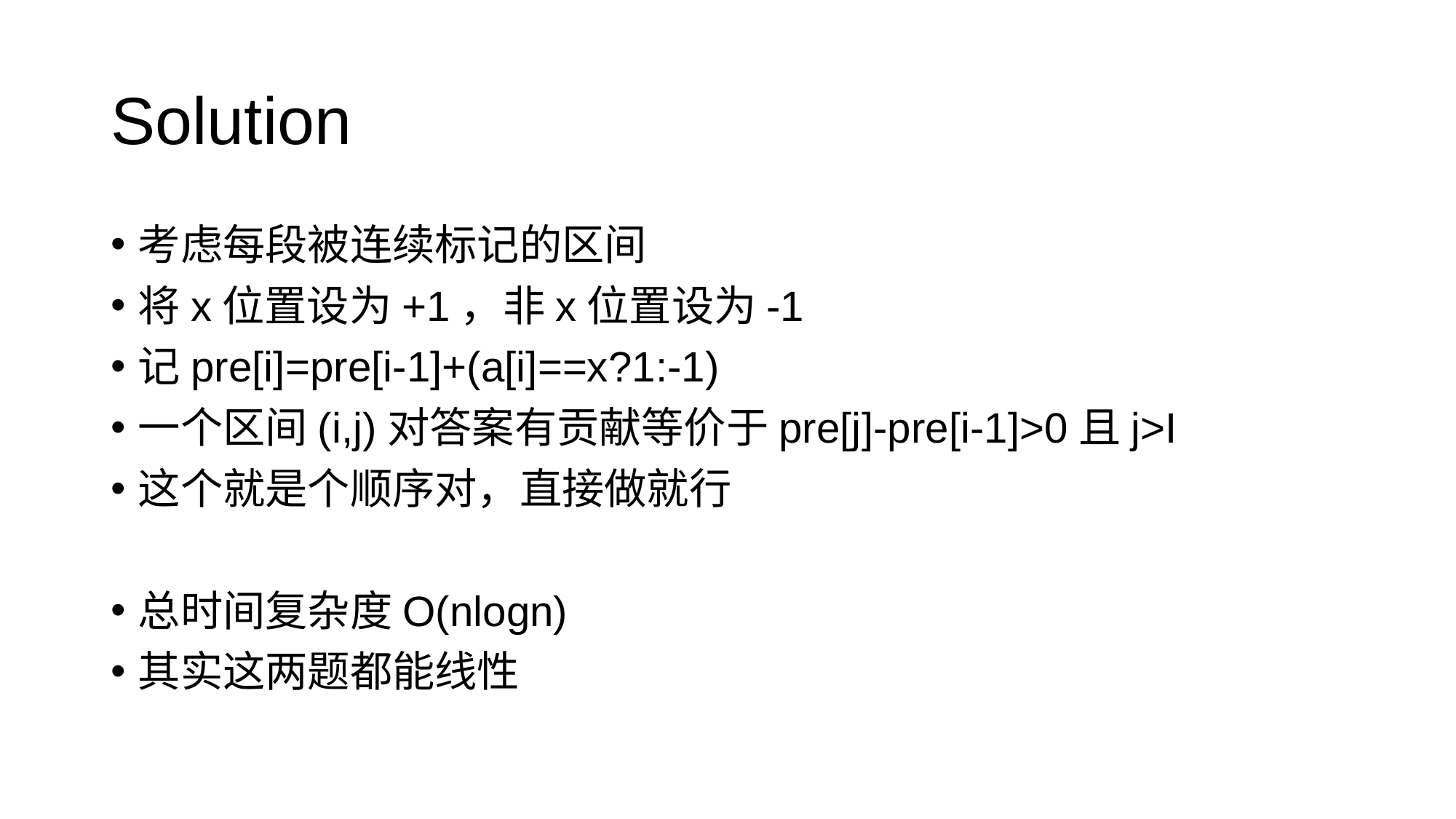

# Solution
考虑每段被连续标记的区间
将x位置设为+1，非x位置设为-1
记pre[i]=pre[i-1]+(a[i]==x?1:-1)
一个区间(i,j)对答案有贡献等价于pre[j]-pre[i-1]>0且j>I
这个就是个顺序对，直接做就行

总时间复杂度O(nlogn)
其实这两题都能线性